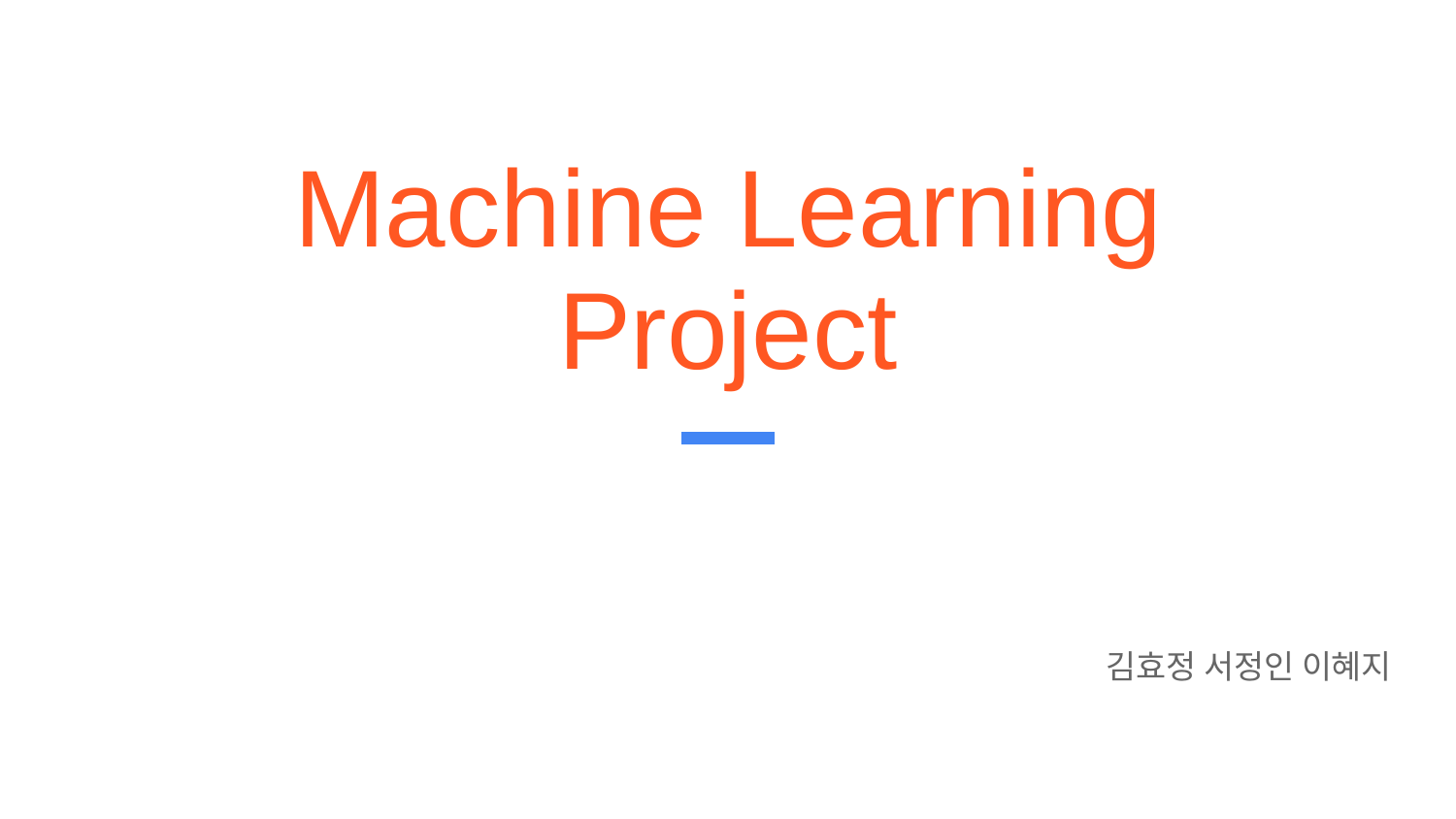

# Machine Learning
Project
김효정 서정인 이혜지